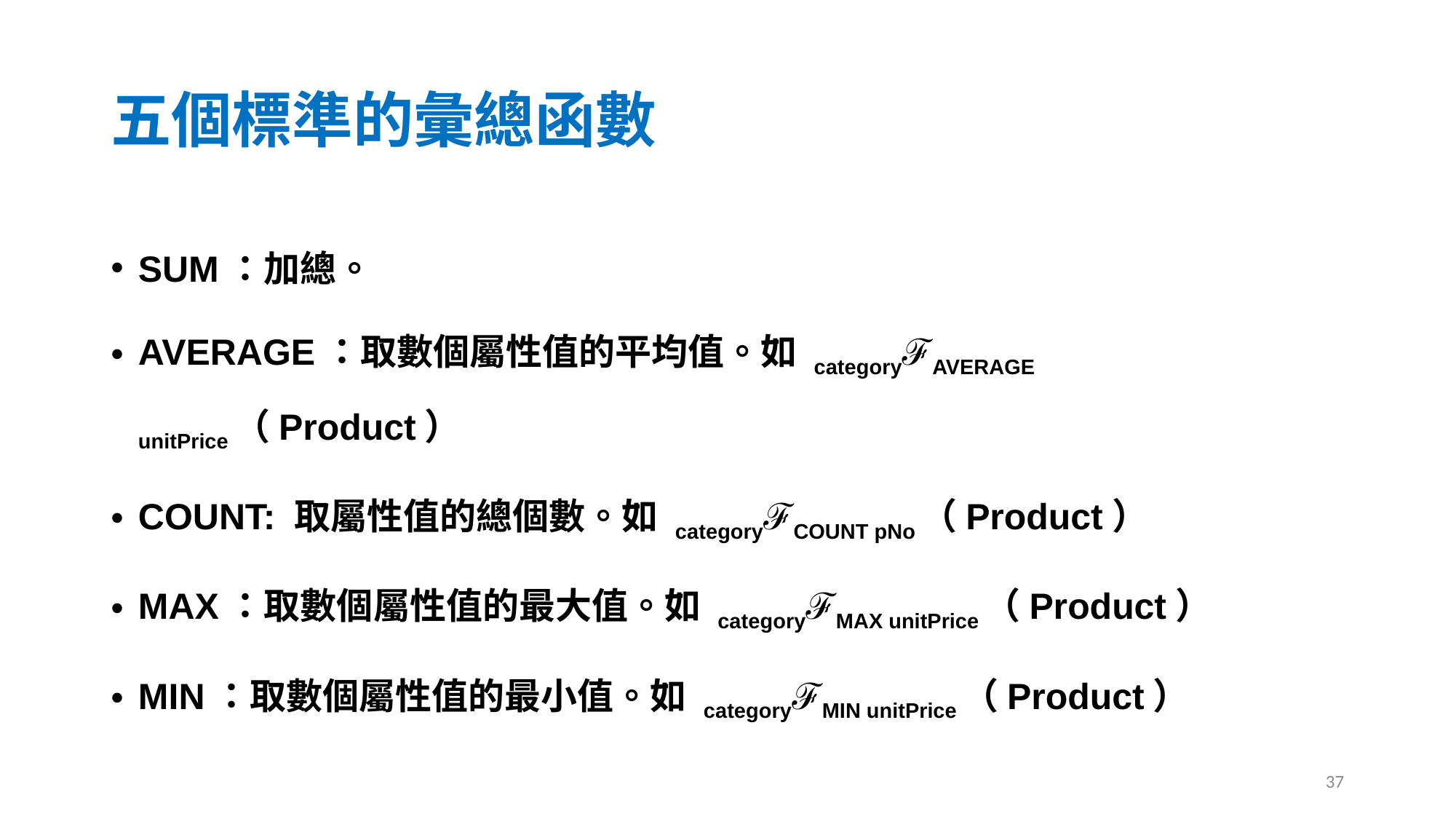

# 五個標準的彙總函數
SUM：加總。
AVERAGE：取數個屬性值的平均值。如 categoryℱAVERAGE unitPrice（Product）
COUNT: 取屬性值的總個數。如 categoryℱCOUNT pNo（Product）
MAX：取數個屬性值的最大值。如 categoryℱMAX unitPrice（Product）
MIN：取數個屬性值的最小值。如 categoryℱMIN unitPrice（Product）

37